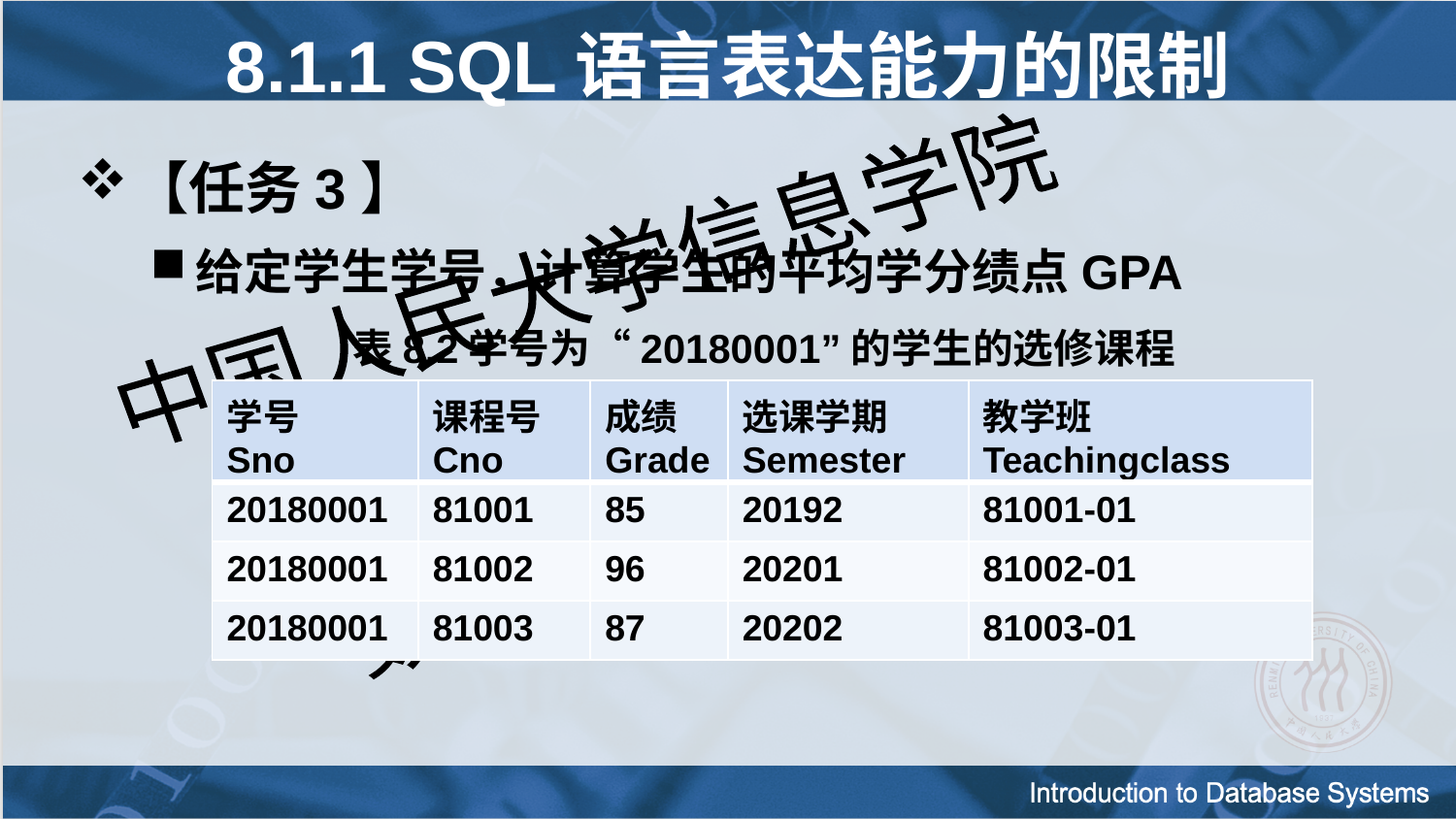

8.1.1 SQL语言表达能力的限制
【任务3】
给定学生学号，计算学生的平均学分绩点GPA
表8.2学号为“20180001”的学生的选修课程
| 学号 Sno | 课程号Cno | 成绩Grade | 选课学期 Semester | 教学班 Teachingclass |
| --- | --- | --- | --- | --- |
| 20180001 | 81001 | 85 | 20192 | 81001-01 |
| 20180001 | 81002 | 96 | 20201 | 81002-01 |
| 20180001 | 81003 | 87 | 20202 | 81003-01 |